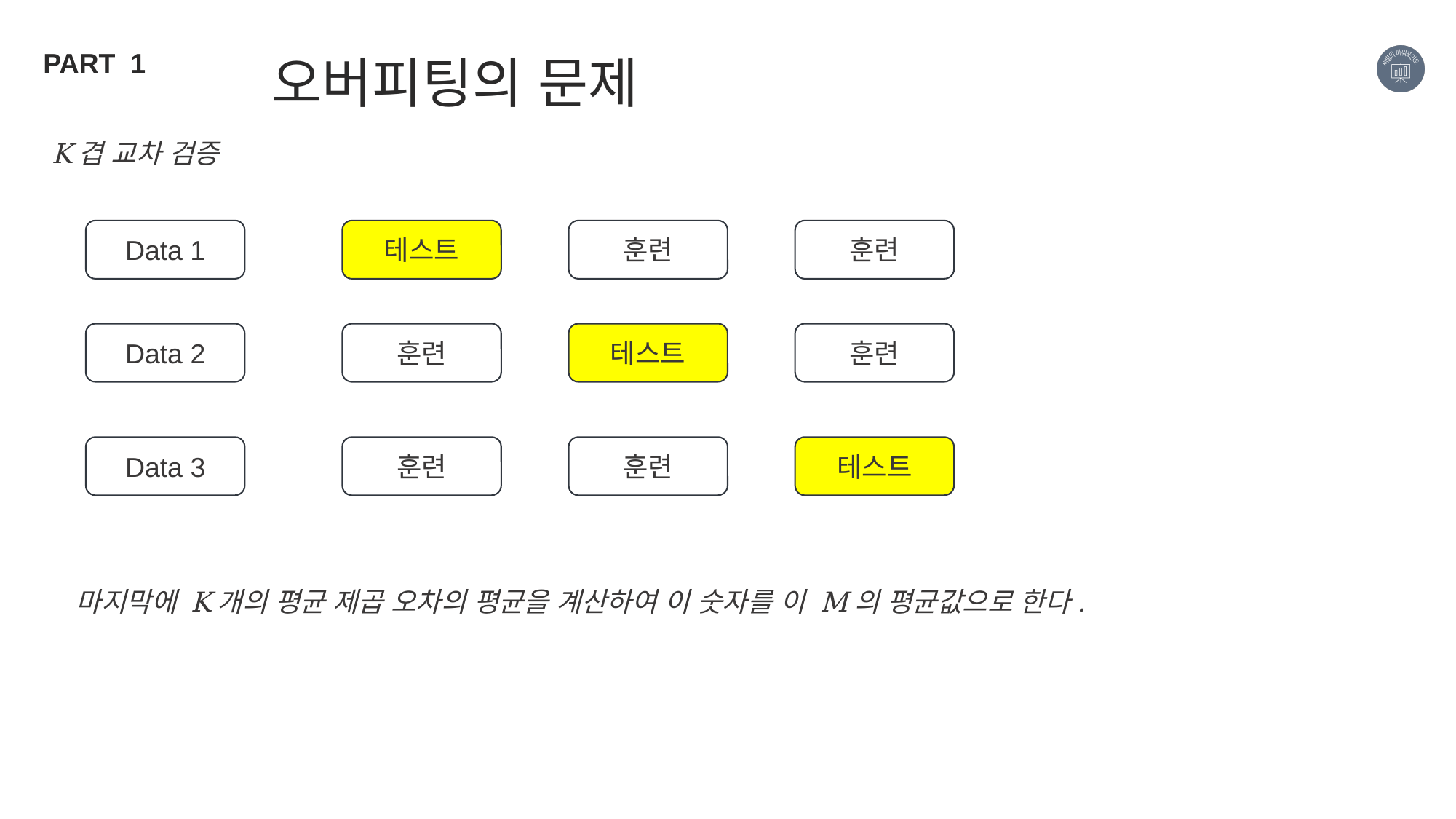

PART  1
오버피팅의 문제
K겹 교차 검증
Data 1
테스트
훈련
훈련
Data 2
훈련
테스트
훈련
Data 3
훈련
훈련
테스트
마지막에 K개의 평균 제곱 오차의 평균을 계산하여 이 숫자를 이 M의 평균값으로 한다.